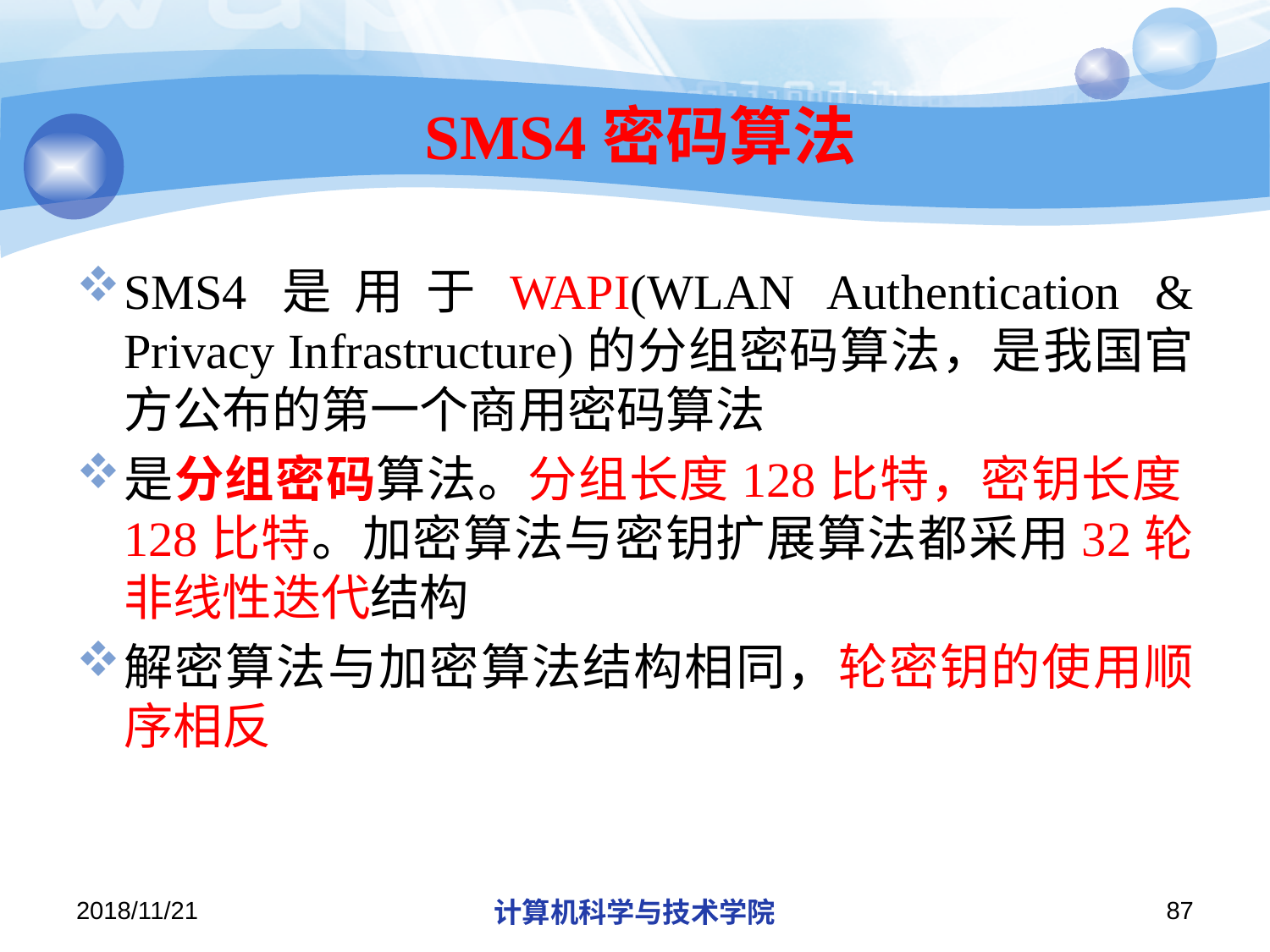

# SMS4密码算法
SMS4是用于WAPI(WLAN Authentication & Privacy Infrastructure)的分组密码算法，是我国官方公布的第一个商用密码算法
是分组密码算法。分组长度128比特，密钥长度128比特。加密算法与密钥扩展算法都采用32轮非线性迭代结构
解密算法与加密算法结构相同，轮密钥的使用顺序相反
2018/11/21
计算机科学与技术学院
87